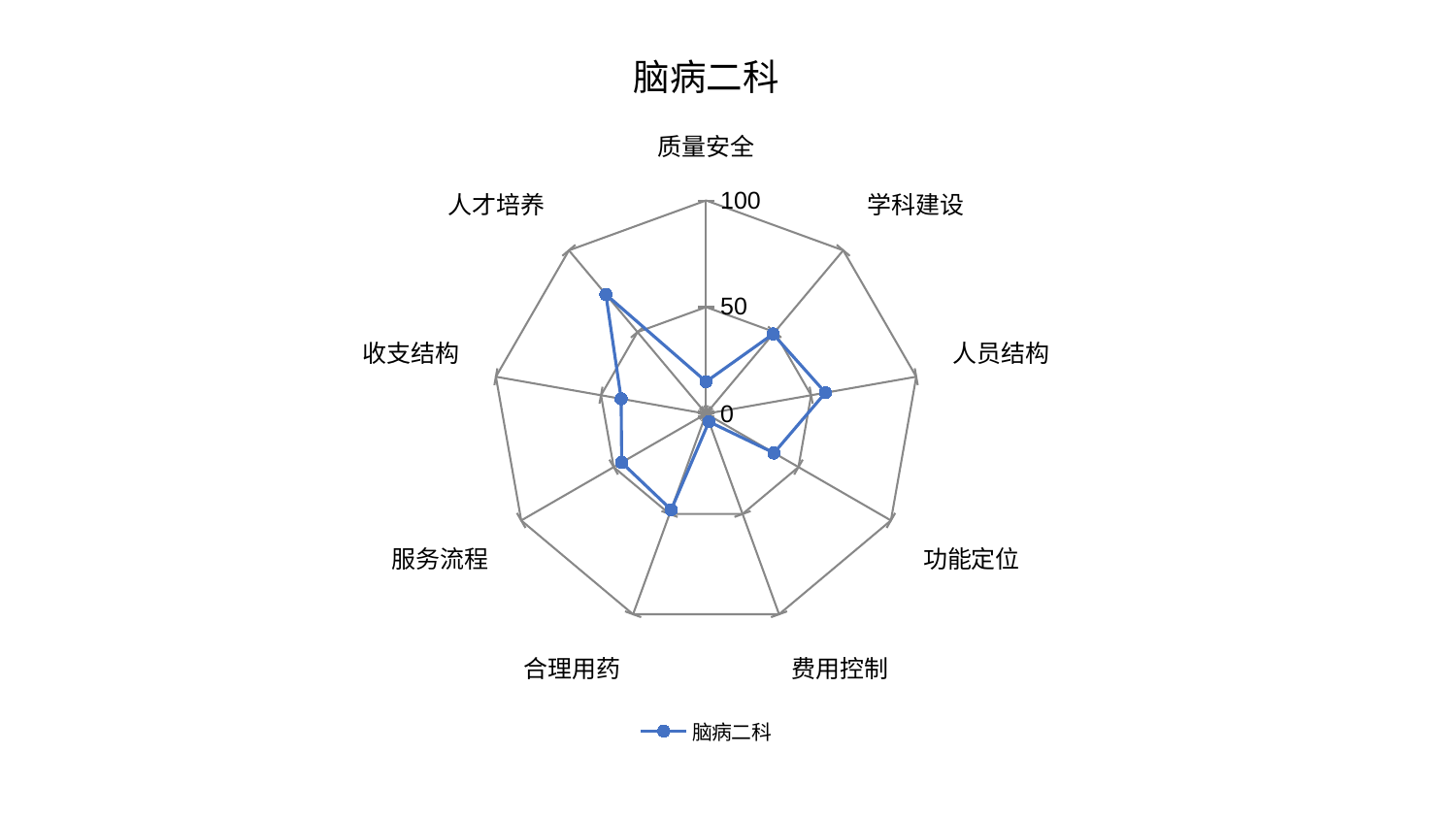

### Chart: 脑病二科

| Category | 脑病二科 |
|---|---|
| 质量安全 | 15.076172605775275 |
| 学科建设 | 48.83643445685266 |
| 人员结构 | 56.81555211384151 |
| 功能定位 | 36.735291420352105 |
| 费用控制 | 3.975611281222257 |
| 合理用药 | 47.85923593095402 |
| 服务流程 | 45.694689695542735 |
| 收支结构 | 40.41760525774809 |
| 人才培养 | 73.03057481565367 |
119